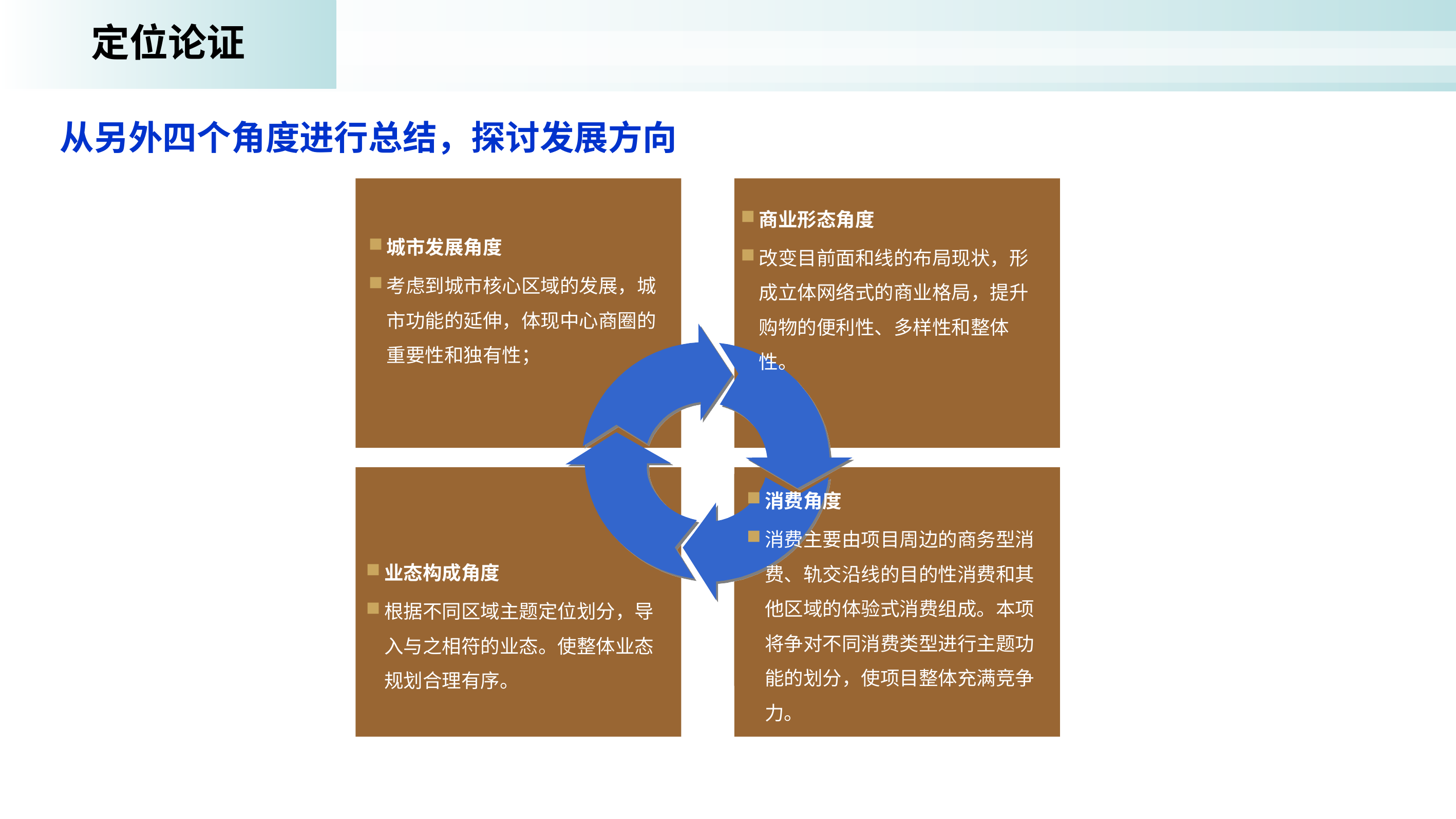

定位论证
从另外四个角度进行总结，探讨发展方向

城市发展角度
考虑到城市核心区域的发展，城市功能的延伸，体现中心商圈的重要性和独有性；

商业形态角度
改变目前面和线的布局现状，形成立体网络式的商业格局，提升购物的便利性、多样性和整体性。

消费角度
消费主要由项目周边的商务型消费、轨交沿线的目的性消费和其他区域的体验式消费组成。本项将争对不同消费类型进行主题功能的划分，使项目整体充满竞争力。
业态构成角度
根据不同区域主题定位划分，导入与之相符的业态。使整体业态规划合理有序。